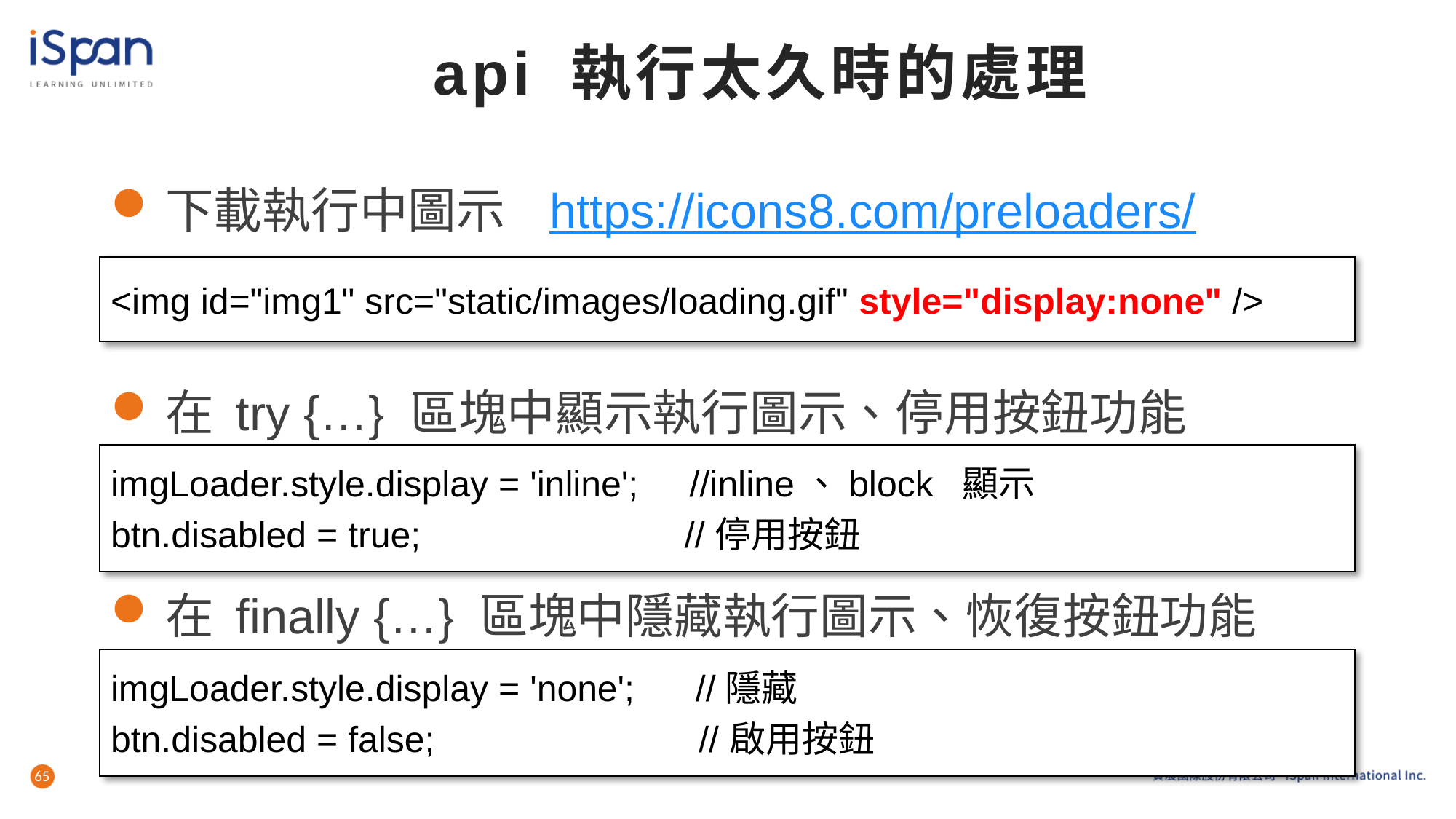

# api 執行太久時的處理
下載執行中圖示   https://icons8.com/preloaders/

在 try {…} 區塊中顯示執行圖示、停用按鈕功能

在 finally {…} 區塊中隱藏執行圖示、恢復按鈕功能

<img id="img1" src="static/images/loading.gif" style="display:none" />
imgLoader.style.display = 'inline';     //inline、block  顯示
btn.disabled = true;                          //停用按鈕
imgLoader.style.display = 'none';      //隱藏
btn.disabled = false;                          //啟用按鈕
65